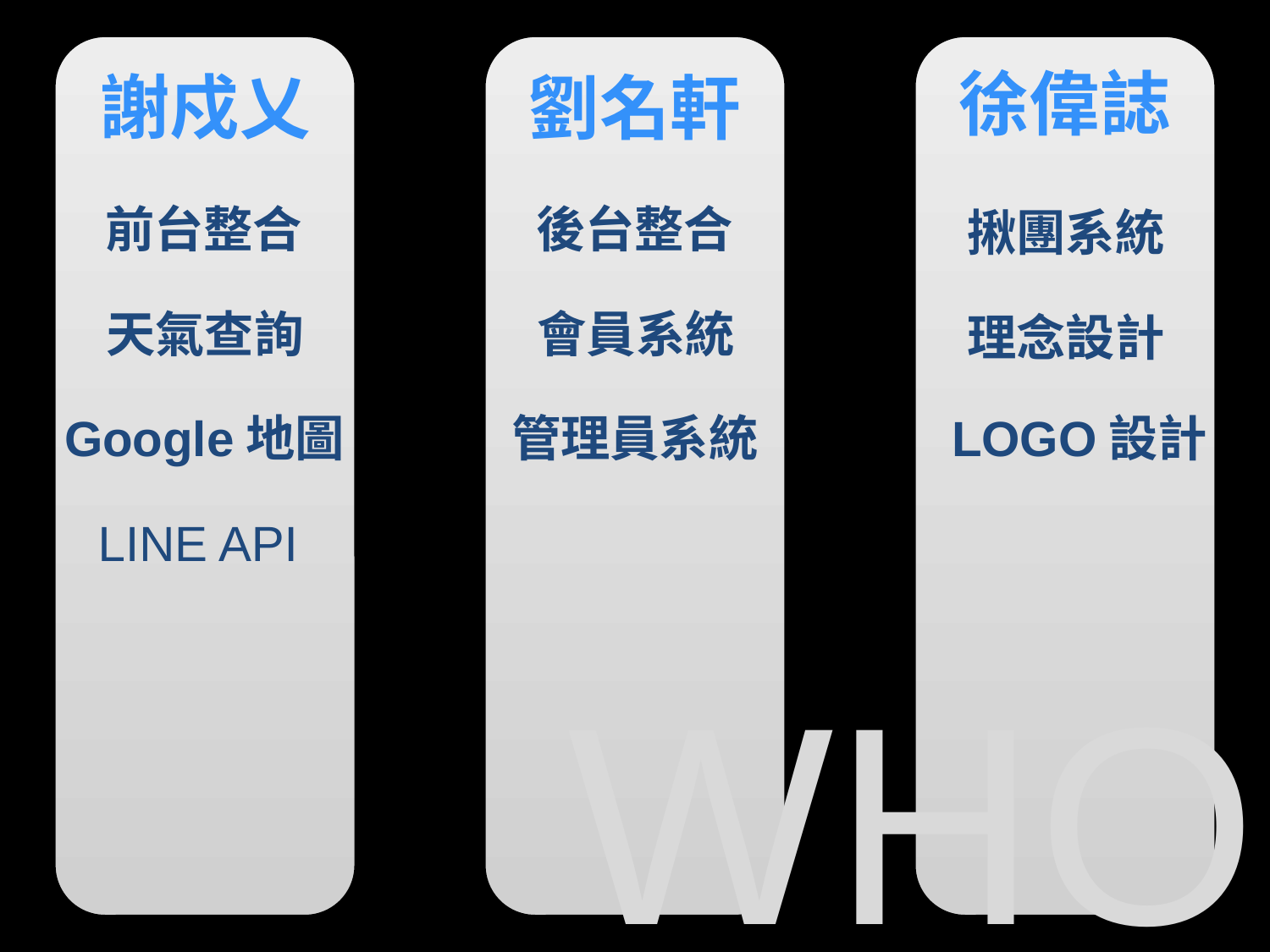

徐偉誌
謝戍乂
劉名軒
前台整合
後台整合
揪團系統
天氣查詢
會員系統
理念設計
Google地圖
管理員系統
LOGO設計
LINE API
WHO